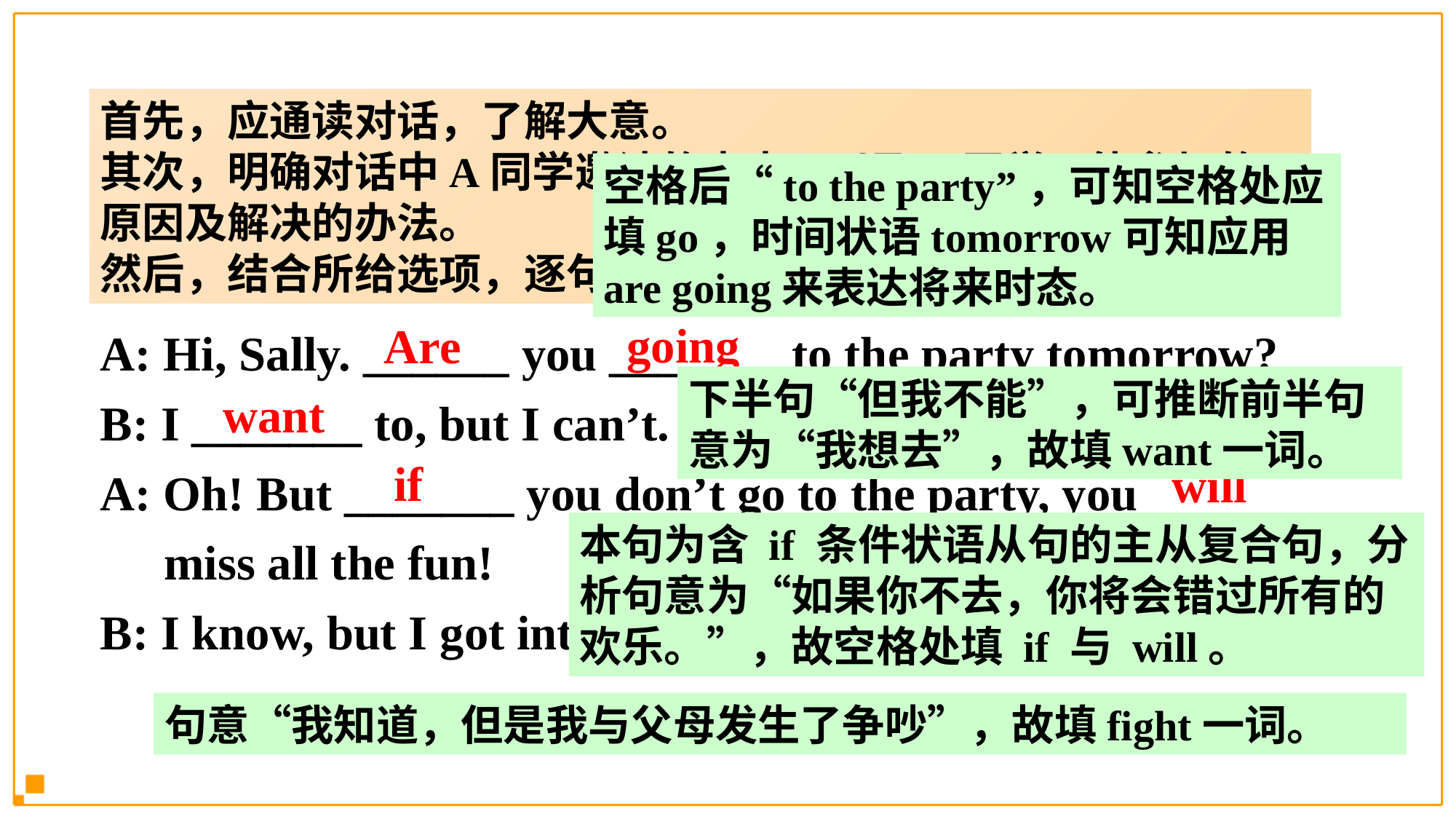

2. Complete the conversation with the words in the box. Some words are used more than once.
首先，应通读对话，了解大意。
其次，明确对话中A同学邀请的事由，以及B同学不能参加的原因及解决的办法。
然后，结合所给选项，逐句推敲选择。
空格后“to the party”，可知空格处应填go，时间状语tomorrow可知应用are going来表达将来时态。
if,  are,  will,  fight, want,  sorry,  going
A: Hi, Sally. ______ you _______ to the party tomorrow?
B: I _______ to, but I can’t.
A: Oh! But _______ you don’t go to the party, you _______ miss all the fun!
B: I know, but I got into a _______ with my parents.
going
Are
下半句“但我不能”，可推断前半句意为“我想去”，故填want一词。
want
if
will
本句为含 if 条件状语从句的主从复合句，分析句意为“如果你不去，你将会错过所有的欢乐。”，故空格处填 if 与 will。
fight
句意“我知道，但是我与父母发生了争吵”，故填fight一词。